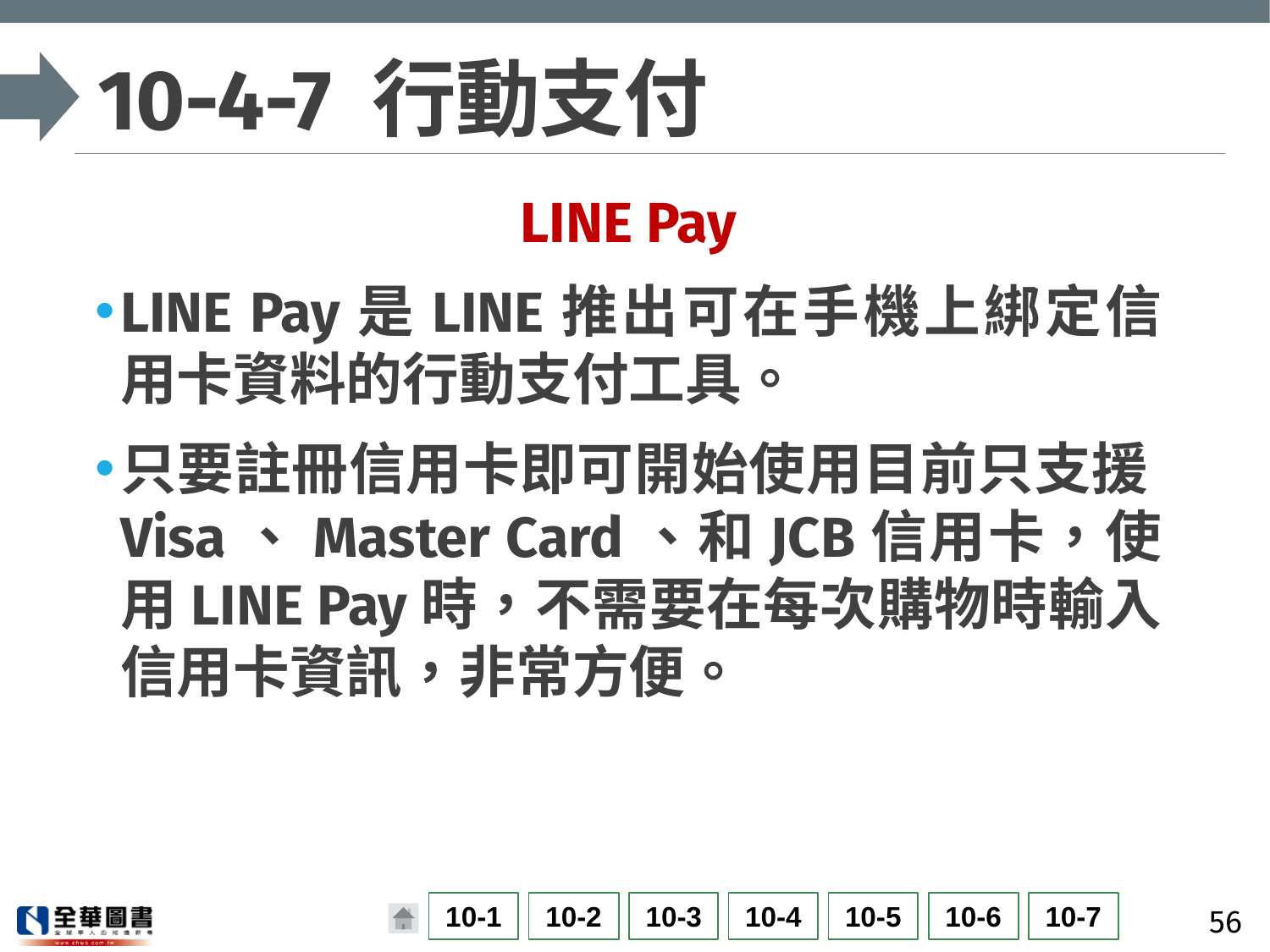

# 10-4-7 行動支付
LINE Pay
LINE Pay是LINE推出可在手機上綁定信用卡資料的行動支付工具。
只要註冊信用卡即可開始使用目前只支援Visa、Master Card、和JCB信用卡，使用LINE Pay時，不需要在每次購物時輸入信用卡資訊，非常方便。
56